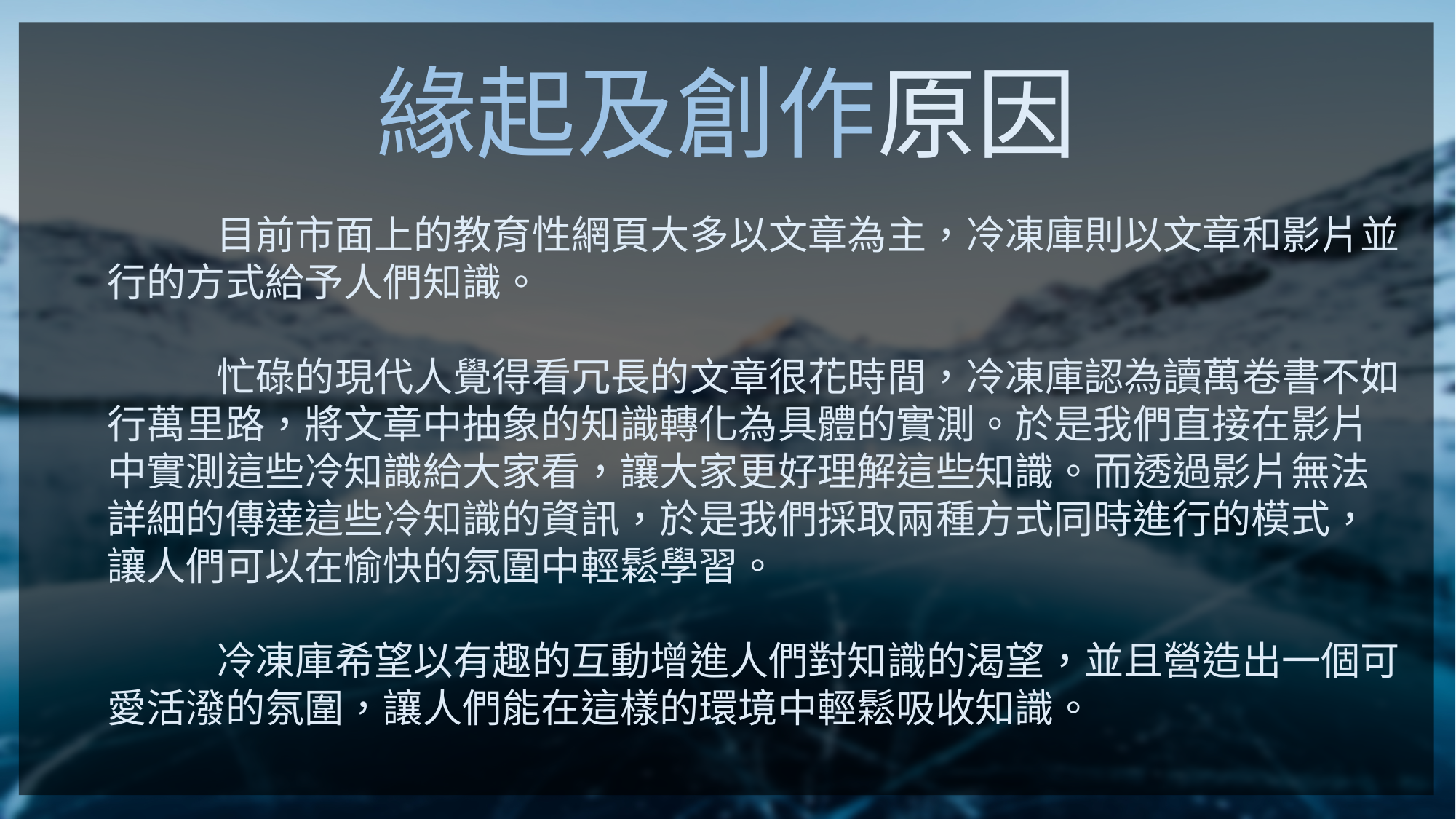

緣起及創作原因
	目前市面上的教育性網頁大多以文章為主，冷凍庫則以文章和影片並行的方式給予人們知識。

	忙碌的現代人覺得看冗長的文章很花時間，冷凍庫認為讀萬卷書不如行萬里路，將文章中抽象的知識轉化為具體的實測。於是我們直接在影片中實測這些冷知識給大家看，讓大家更好理解這些知識。而透過影片無法詳細的傳達這些冷知識的資訊，於是我們採取兩種方式同時進行的模式，讓人們可以在愉快的氛圍中輕鬆學習。

	冷凍庫希望以有趣的互動增進人們對知識的渴望，並且營造出一個可愛活潑的氛圍，讓人們能在這樣的環境中輕鬆吸收知識。